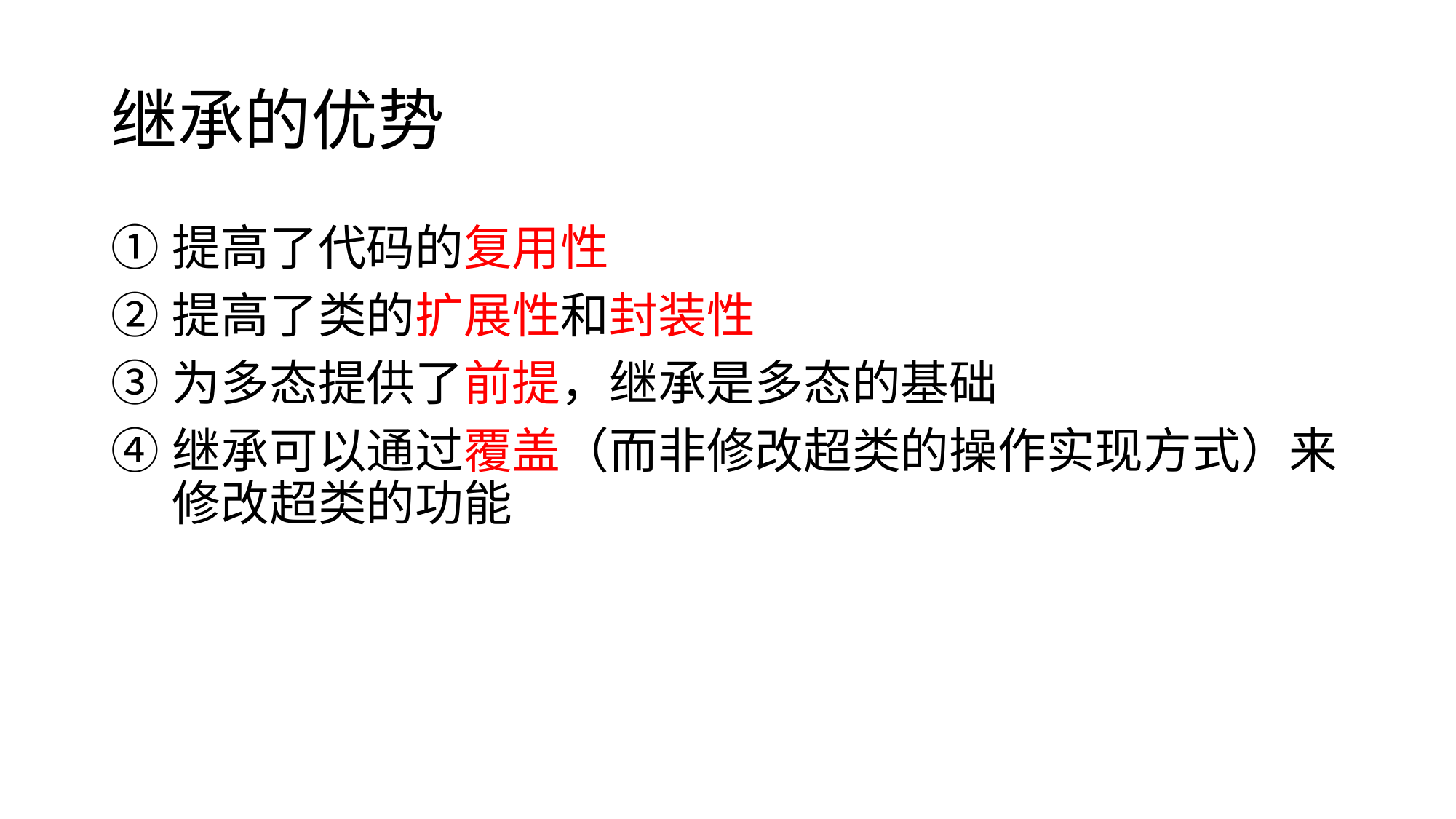

# 继承的优势
提高了代码的复用性
提高了类的扩展性和封装性
为多态提供了前提，继承是多态的基础
继承可以通过覆盖（而非修改超类的操作实现方式）来修改超类的功能